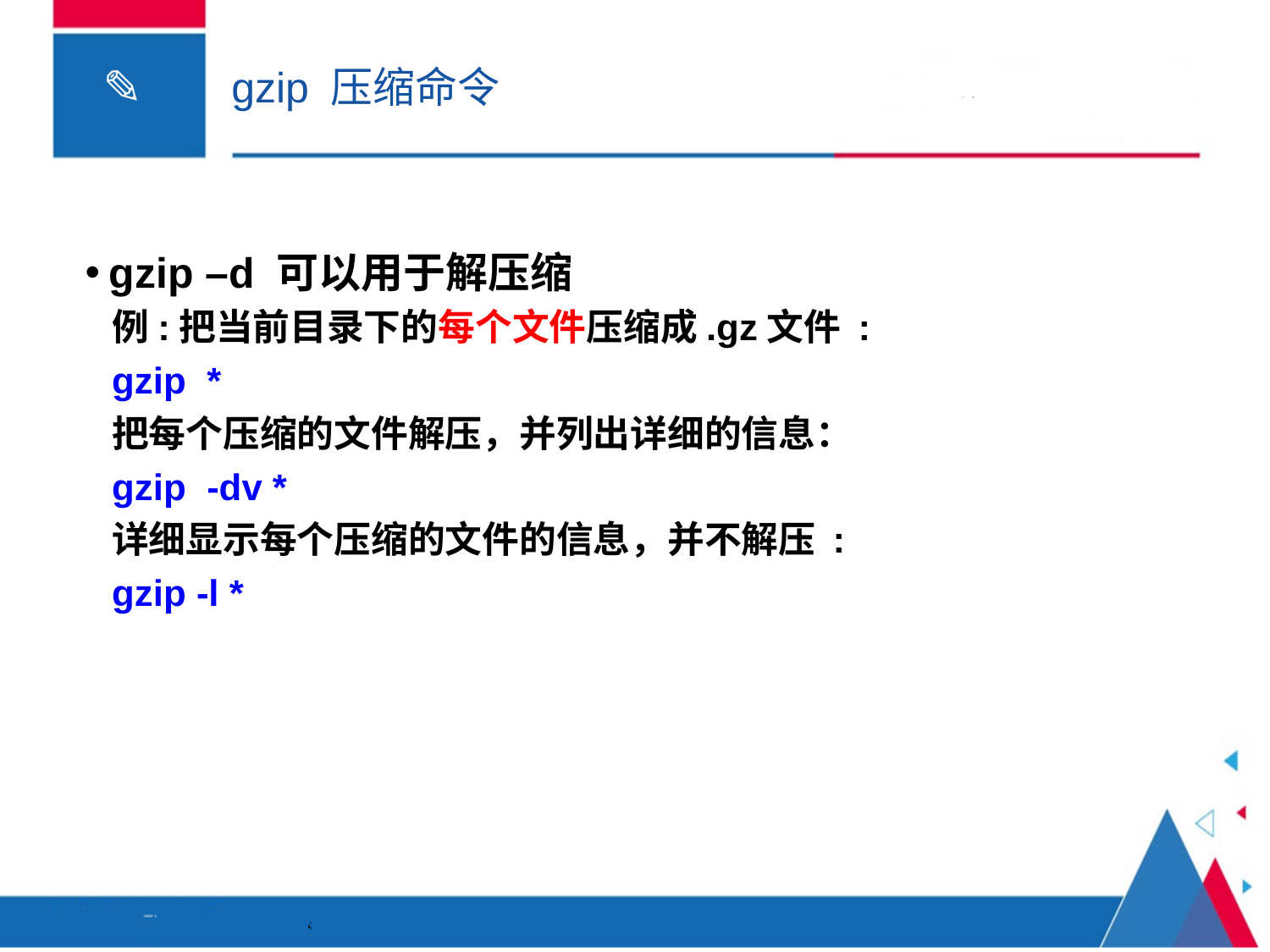

# gzip 压缩命令
gzip –d 可以用于解压缩

例:把当前目录下的每个文件压缩成.gz文件 :
gzip  *
把每个压缩的文件解压，并列出详细的信息：
gzip  -dv *
详细显示每个压缩的文件的信息，并不解压 :
gzip -l *